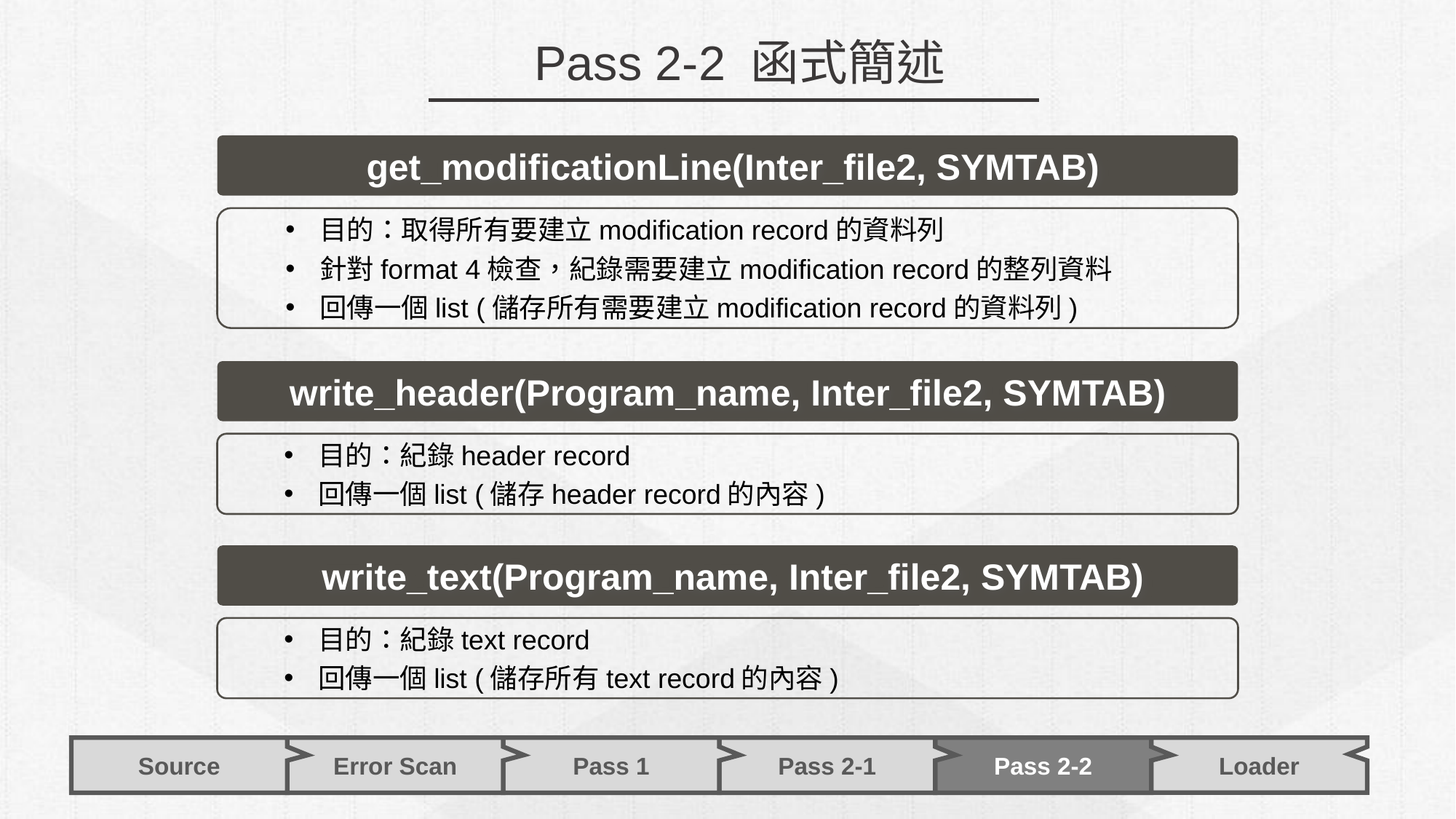

Pass 2-2 函式簡述

get_modificationLine(Inter_file2, SYMTAB)
目的：取得所有要建立modification record的資料列
針對format 4檢查，紀錄需要建立modification record的整列資料
回傳一個list (儲存所有需要建立modification record的資料列)

write_header(Program_name, Inter_file2, SYMTAB)
目的：紀錄header record
回傳一個list (儲存header record的內容)

write_text(Program_name, Inter_file2, SYMTAB)
目的：紀錄text record
回傳一個list (儲存所有text record的內容)
Pass 2-1
Error Scan
Pass 1
Pass 2-2
Source
Loader
49